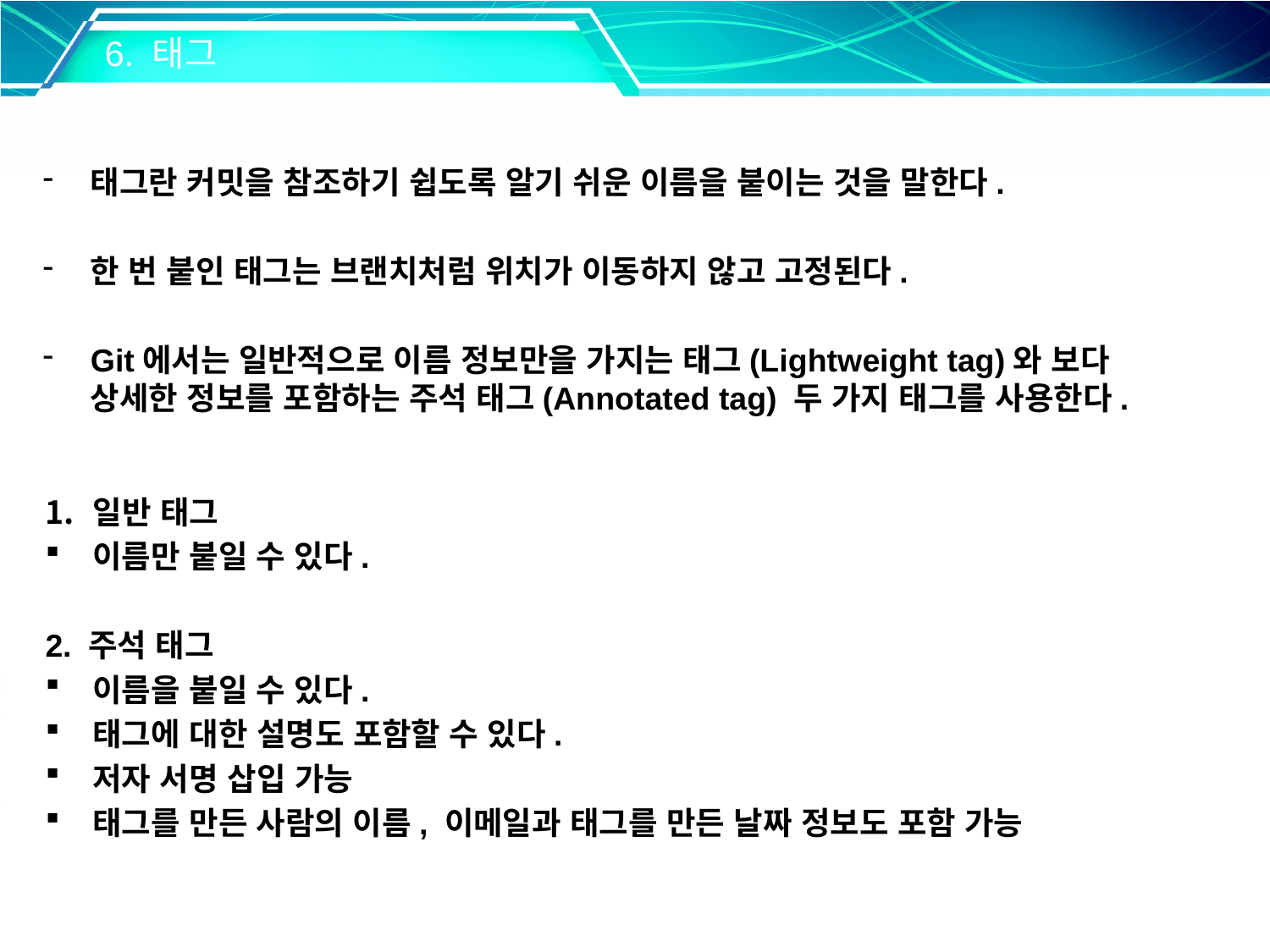

6. 태그
태그란 커밋을 참조하기 쉽도록 알기 쉬운 이름을 붙이는 것을 말한다.

한 번 붙인 태그는 브랜치처럼 위치가 이동하지 않고 고정된다.

Git에서는 일반적으로 이름 정보만을 가지는 태그(Lightweight tag)와 보다 상세한 정보를 포함하는 주석 태그(Annotated tag) 두 가지 태그를 사용한다.
일반 태그
이름만 붙일 수 있다.

2. 주석 태그
이름을 붙일 수 있다.
태그에 대한 설명도 포함할 수 있다.
저자 서명 삽입 가능
태그를 만든 사람의 이름, 이메일과 태그를 만든 날짜 정보도 포함 가능